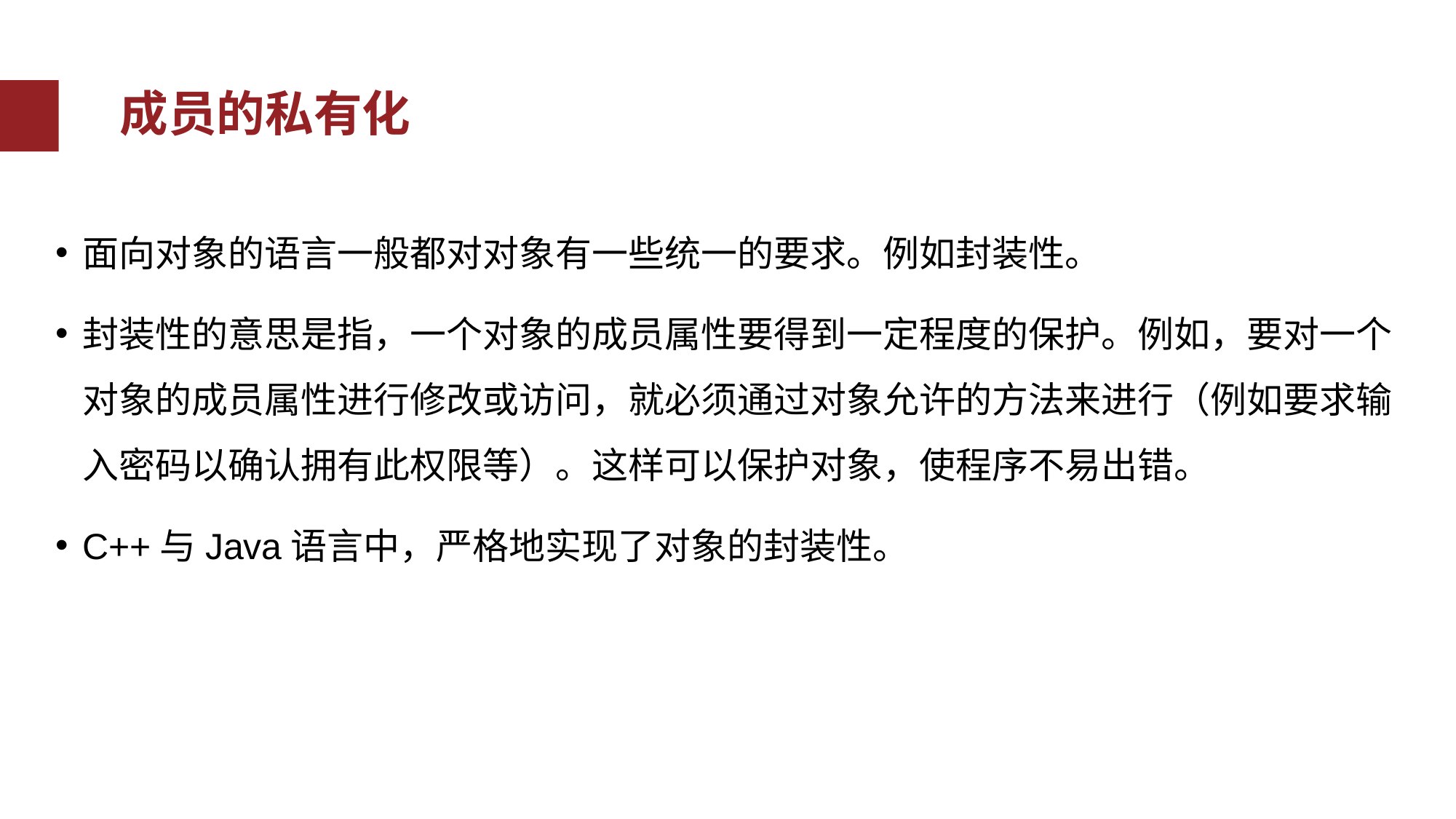

成员的私有化

面向对象的语言一般都对对象有一些统一的要求。例如封装性。
封装性的意思是指，一个对象的成员属性要得到一定程度的保护。例如，要对一个对象的成员属性进行修改或访问，就必须通过对象允许的方法来进行（例如要求输入密码以确认拥有此权限等）。这样可以保护对象，使程序不易出错。
C++与Java语言中，严格地实现了对象的封装性。